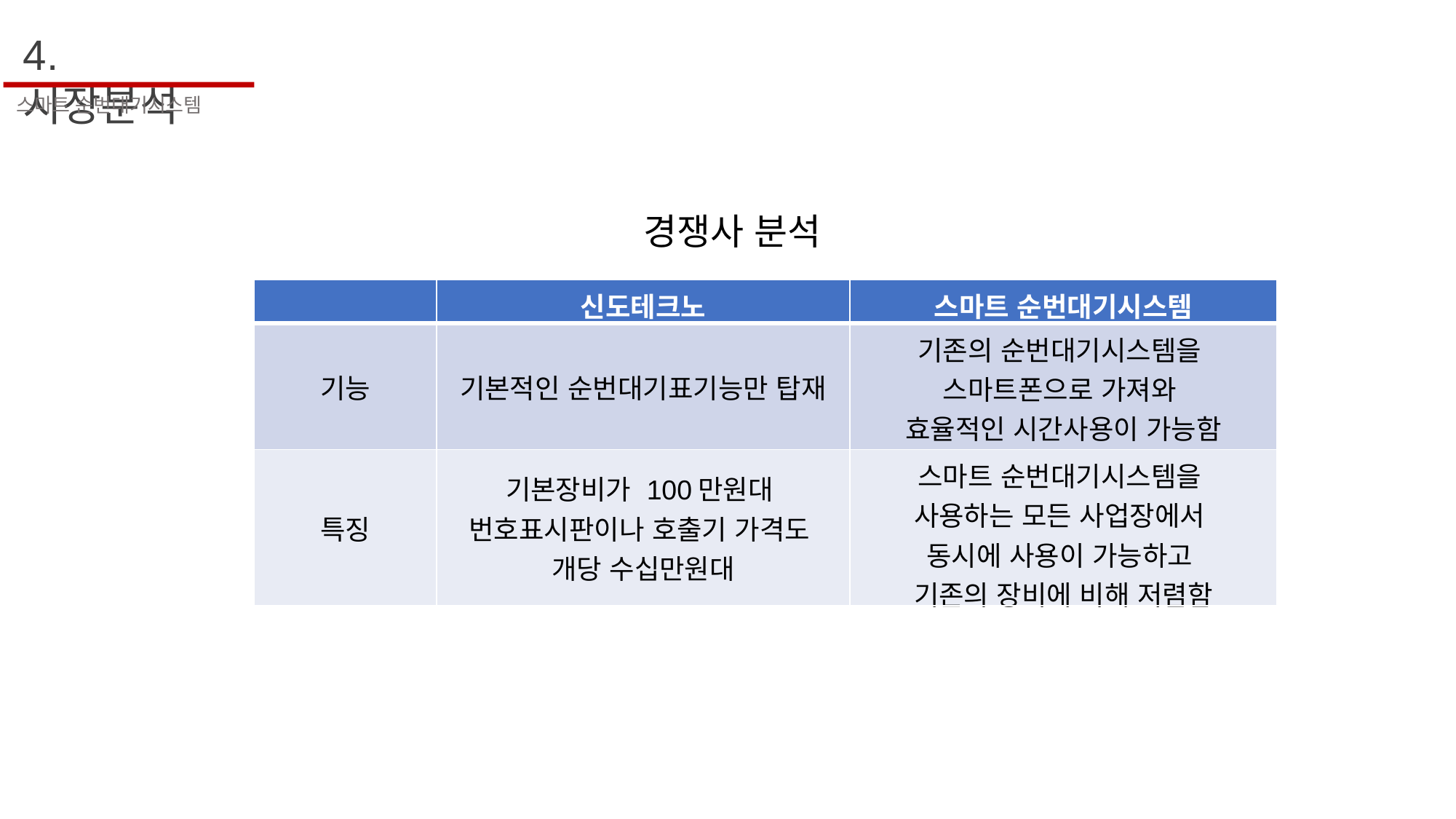

4. 시장분석

스마트 순번대기시스템
경쟁사 분석
|  | 신도테크노 | 스마트 순번대기시스템 |
| --- | --- | --- |
| 기능 | 기본적인 순번대기표기능만 탑재 | 기존의 순번대기시스템을 스마트폰으로 가져와 효율적인 시간사용이 가능함 |
| 특징 | 기본장비가 100만원대 번호표시판이나 호출기 가격도 개당 수십만원대 | 스마트 순번대기시스템을 사용하는 모든 사업장에서 동시에 사용이 가능하고 기존의 장비에 비해 저렴함 |